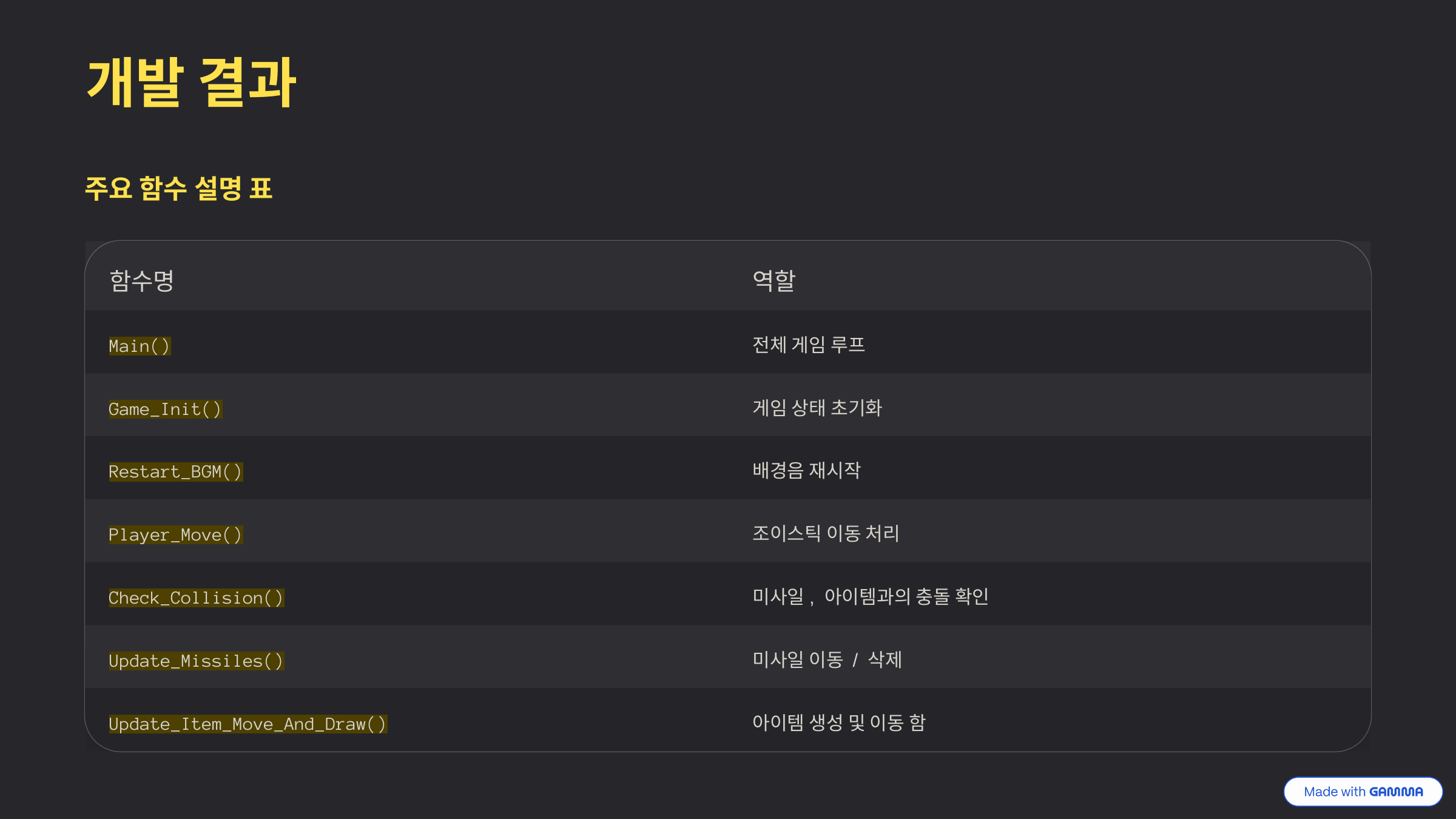

개발 결과
주요 함수 설명 표

함수명
역할

Main()
전체 게임 루프

Game_Init()
게임 상태 초기화

Restart_BGM()
배경음 재시작

Player_Move()
조이스틱 이동 처리

Check_Collision()
미사일, 아이템과의 충돌 확인

Update_Missiles()
미사일 이동 / 삭제

Update_Item_Move_And_Draw()
아이템 생성 및 이동 함